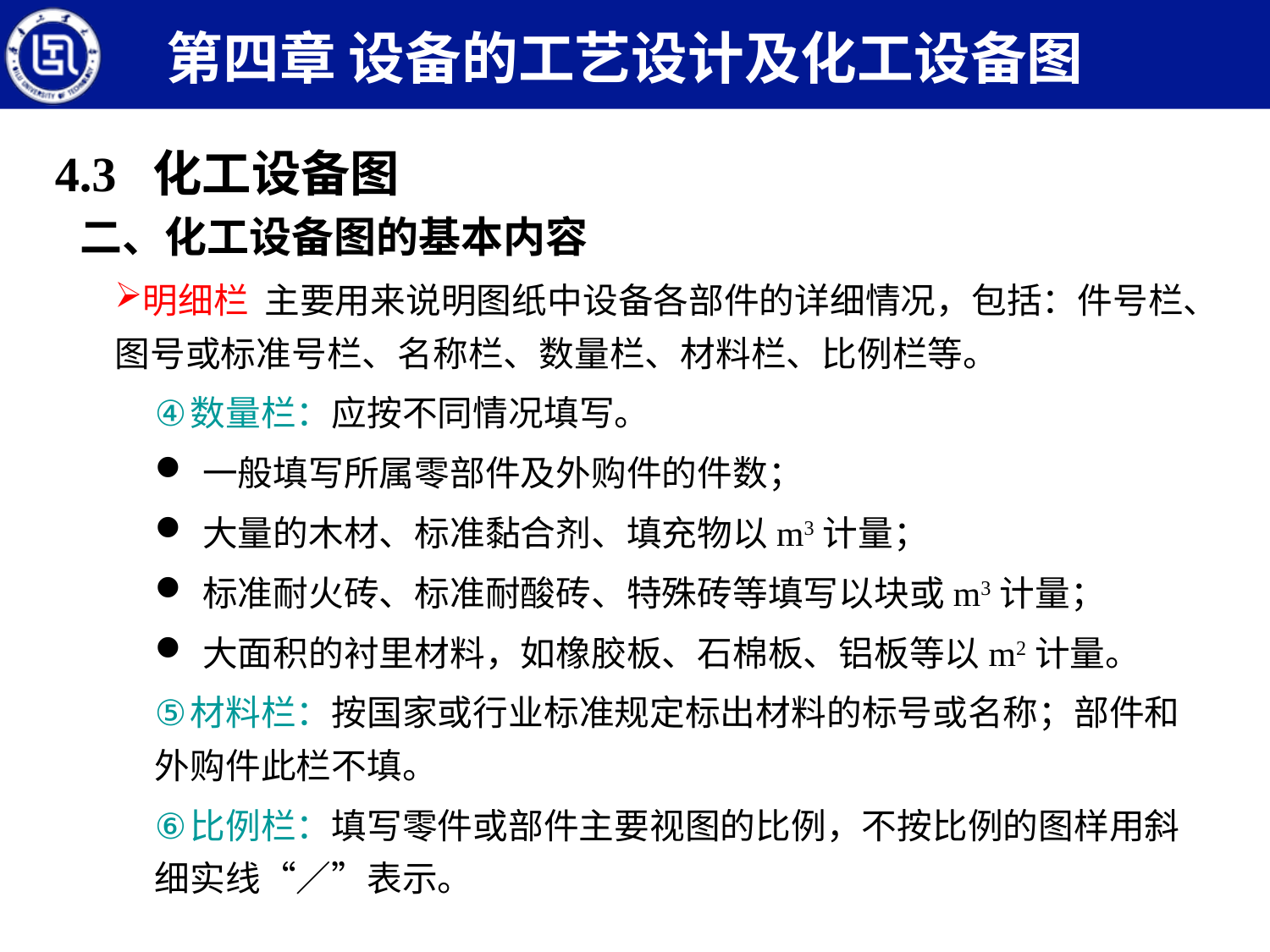

第四章 设备的工艺设计及化工设备图
4.3  化工设备图
二、化工设备图的基本内容
明细栏  主要用来说明图纸中设备各部件的详细情况，包括：件号栏、图号或标准号栏、名称栏、数量栏、材料栏、比例栏等。
数量栏：应按不同情况填写。
一般填写所属零部件及外购件的件数；
大量的木材、标准黏合剂、填充物以m3计量；
标准耐火砖、标准耐酸砖、特殊砖等填写以块或m3计量；
大面积的衬里材料，如橡胶板、石棉板、铝板等以m2计量。
材料栏：按国家或行业标准规定标出材料的标号或名称；部件和外购件此栏不填。
比例栏：填写零件或部件主要视图的比例，不按比例的图样用斜细实线“／”表示。